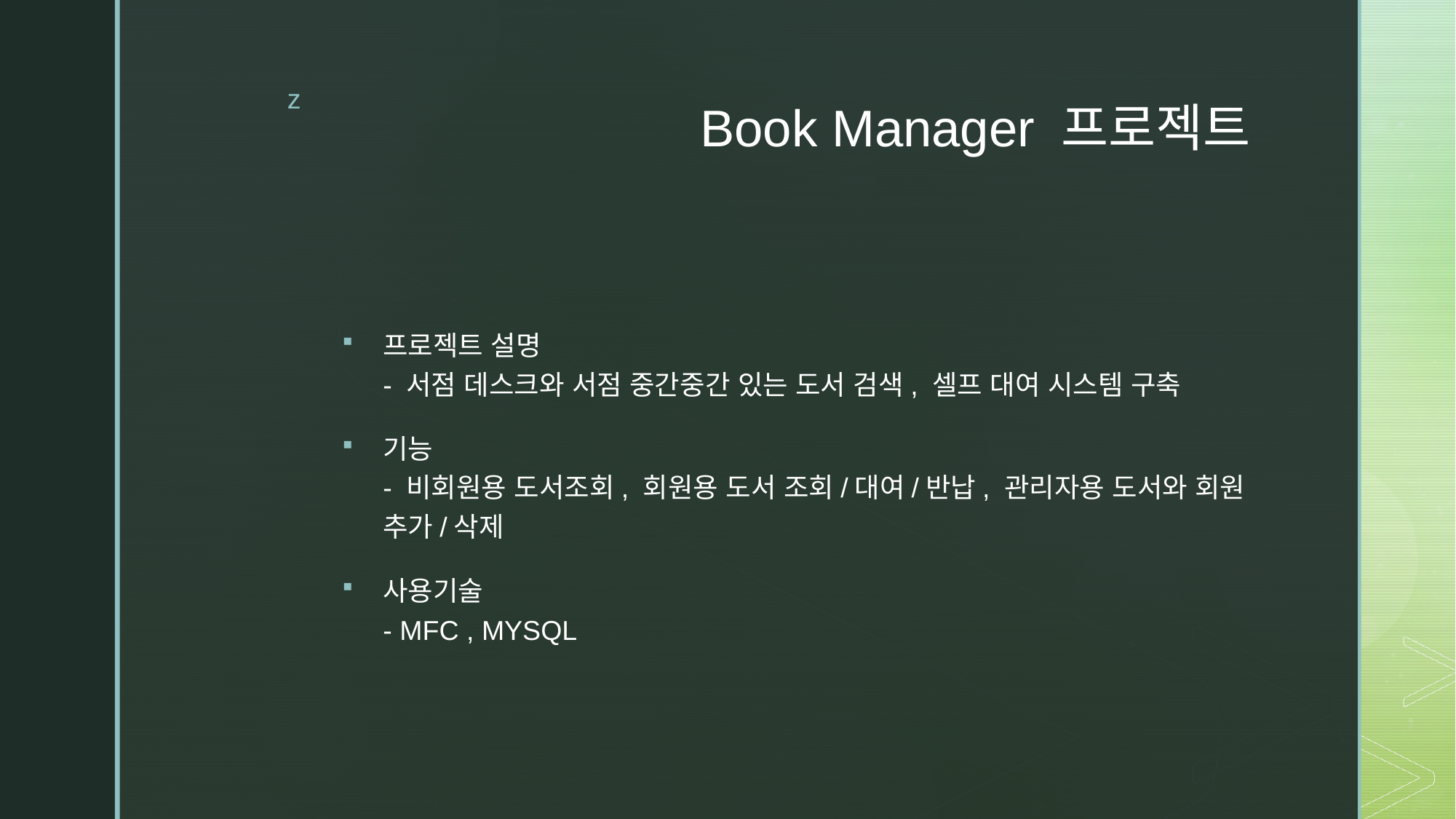

# Book Manager 프로젝트
프로젝트 설명
- 서점 데스크와 서점 중간중간 있는 도서 검색, 셀프 대여 시스템 구축
기능
- 비회원용 도서조회, 회원용 도서 조회/대여/반납, 관리자용 도서와 회원 추가/삭제
사용기술
- MFC , MYSQL